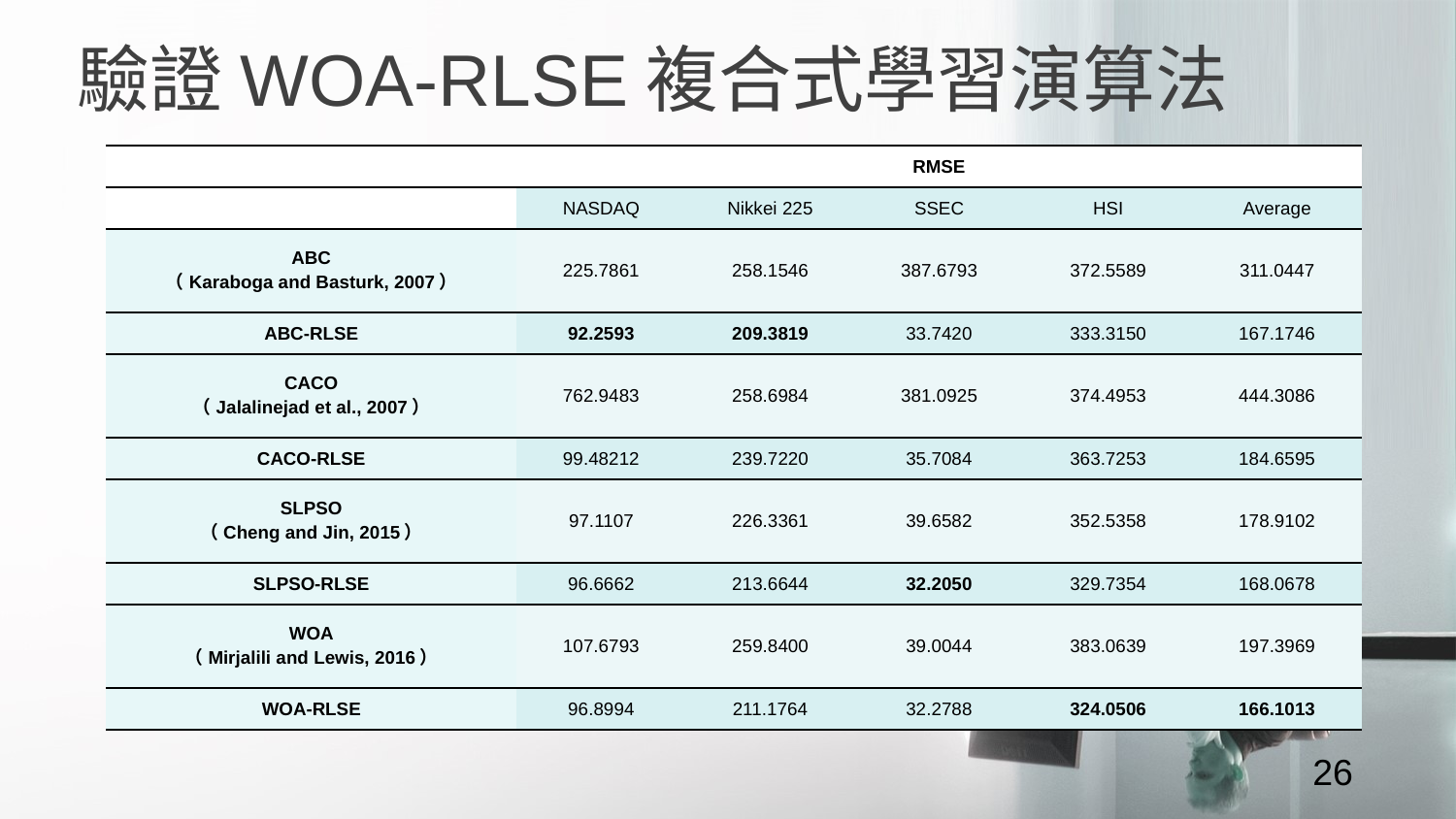

驗證WOA-RLSE複合式學習演算法
|  | RMSE |  |  |  |  |
| --- | --- | --- | --- | --- | --- |
|  | NASDAQ | Nikkei 225 | SSEC | HSI | Average |
| ABC （Karaboga and Basturk, 2007） | 225.7861 | 258.1546 | 387.6793 | 372.5589 | 311.0447 |
| ABC-RLSE | 92.2593 | 209.3819 | 33.7420 | 333.3150 | 167.1746 |
| CACO （Jalalinejad et al., 2007） | 762.9483 | 258.6984 | 381.0925 | 374.4953 | 444.3086 |
| CACO-RLSE | 99.48212 | 239.7220 | 35.7084 | 363.7253 | 184.6595 |
| SLPSO （Cheng and Jin, 2015） | 97.1107 | 226.3361 | 39.6582 | 352.5358 | 178.9102 |
| SLPSO-RLSE | 96.6662 | 213.6644 | 32.2050 | 329.7354 | 168.0678 |
| WOA （Mirjalili and Lewis, 2016） | 107.6793 | 259.8400 | 39.0044 | 383.0639 | 197.3969 |
| WOA-RLSE | 96.8994 | 211.1764 | 32.2788 | 324.0506 | 166.1013 |